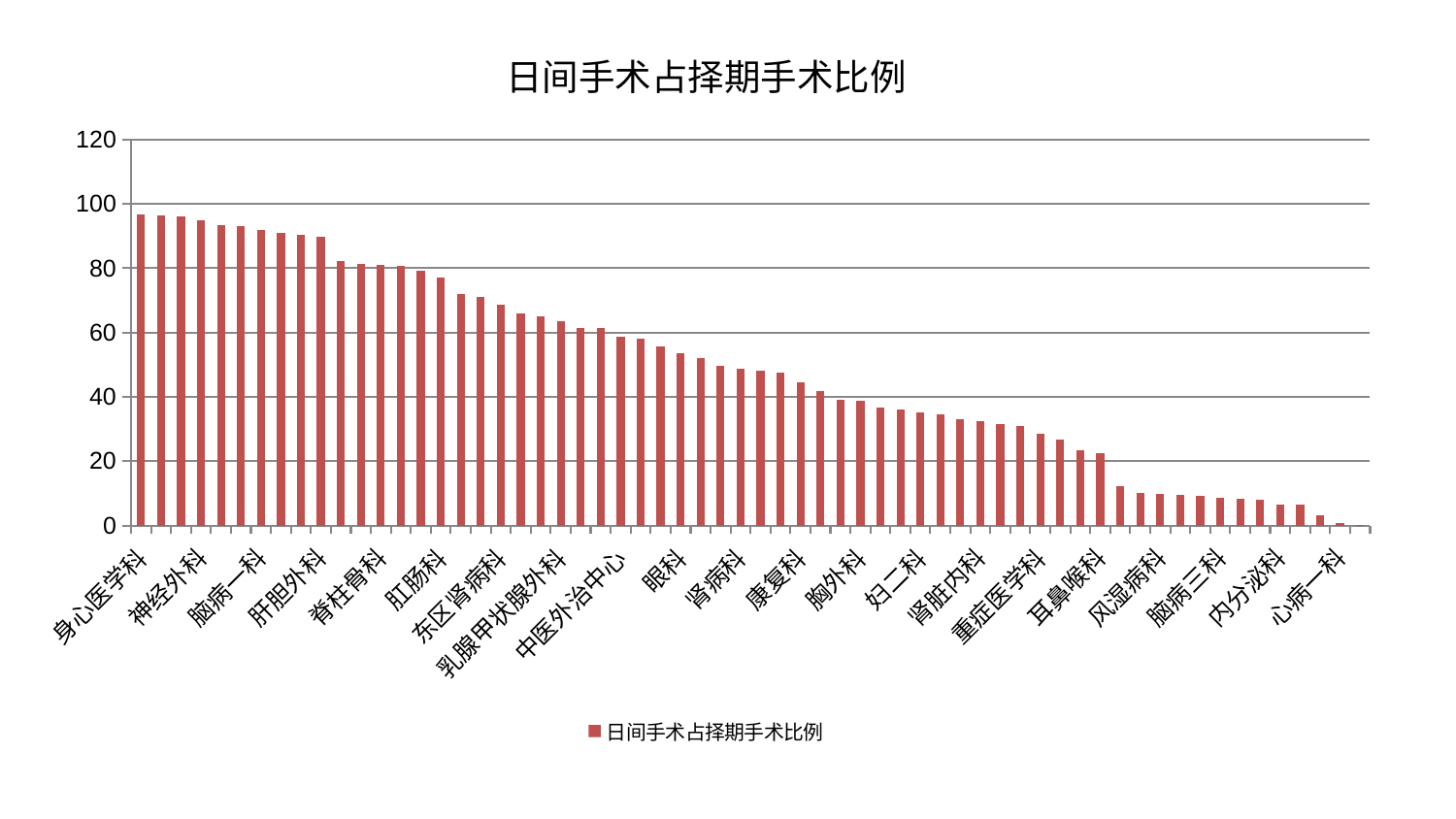

### Chart: 日间手术占择期手术比例

| Category | 日间手术占择期手术比例 |
|---|---|
| 身心医学科 | 96.72079072798196 |
| 脑病二科 | 96.31690939822792 |
| 肿瘤内科 | 96.04384460585558 |
| 神经外科 | 94.77542761939685 |
| 美容皮肤科 | 93.50382213940878 |
| 关节骨科 | 93.24232142635296 |
| 脑病一科 | 91.9314271343973 |
| 皮肤科 | 91.12675802221794 |
| 推拿科 | 90.29214622903193 |
| 肝胆外科 | 89.93499836431805 |
| 心病二科 | 82.37777182558087 |
| 心病三科 | 81.35377855424377 |
| 脊柱骨科 | 81.1393394725361 |
| 男科 | 80.69890017798704 |
| 综合内科 | 79.27044755688917 |
| 肛肠科 | 77.08504077616116 |
| 脾胃病科 | 71.96507634150942 |
| 消化内科 | 71.09547673975743 |
| 东区肾病科 | 68.54592775211378 |
| 老年医学科 | 65.86894210295742 |
| 小儿骨科 | 65.19234907900628 |
| 乳腺甲状腺外科 | 63.50479009050682 |
| 治未病中心 | 61.474539998160395 |
| 针灸科 | 61.31784187196057 |
| 中医外治中心 | 58.614792040083906 |
| 心病四科 | 58.17987847066968 |
| 运动损伤骨科 | 55.56869695590538 |
| 眼科 | 53.660306120274505 |
| 儿科 | 51.934174772433096 |
| 微创骨科 | 49.728389250199065 |
| 肾病科 | 48.6105162349467 |
| 中医经典科 | 48.107599532850756 |
| 骨科 | 47.478377384645796 |
| 康复科 | 44.39325994263472 |
| 肝病科 | 41.73595438650848 |
| 普通外科 | 39.01067596944407 |
| 胸外科 | 38.74495514629719 |
| 妇科 | 36.568490930733134 |
| 心血管内科 | 36.17766979403747 |
| 妇二科 | 35.059805990458415 |
| 医院 | 34.56020716040247 |
| 泌尿外科 | 33.02719760380823 |
| 肾脏内科 | 32.349852084755845 |
| 呼吸内科 | 31.549791896416714 |
| 显微骨科 | 31.06277260978294 |
| 重症医学科 | 28.499275899271616 |
| 周围血管科 | 26.78060923415122 |
| 血液科 | 23.363409059677153 |
| 耳鼻喉科 | 22.593084995435532 |
| 创伤骨科 | 12.138060884854273 |
| 脾胃科消化科合并 | 9.99432618559526 |
| 风湿病科 | 9.76481868134249 |
| 西区重症医学科 | 9.610944449633108 |
| 东区重症医学科 | 9.126090545834199 |
| 脑病三科 | 8.748491126659207 |
| 口腔科 | 8.359071230065807 |
| 小儿推拿科 | 8.123860627894807 |
| 内分泌科 | 6.619912762373792 |
| 产科 | 6.406724855727597 |
| 神经内科 | 3.295202176682155 |
| 心病一科 | 0.6218838985967201 |
| 妇科妇二科合并 | 0.2726579690133679 |
226